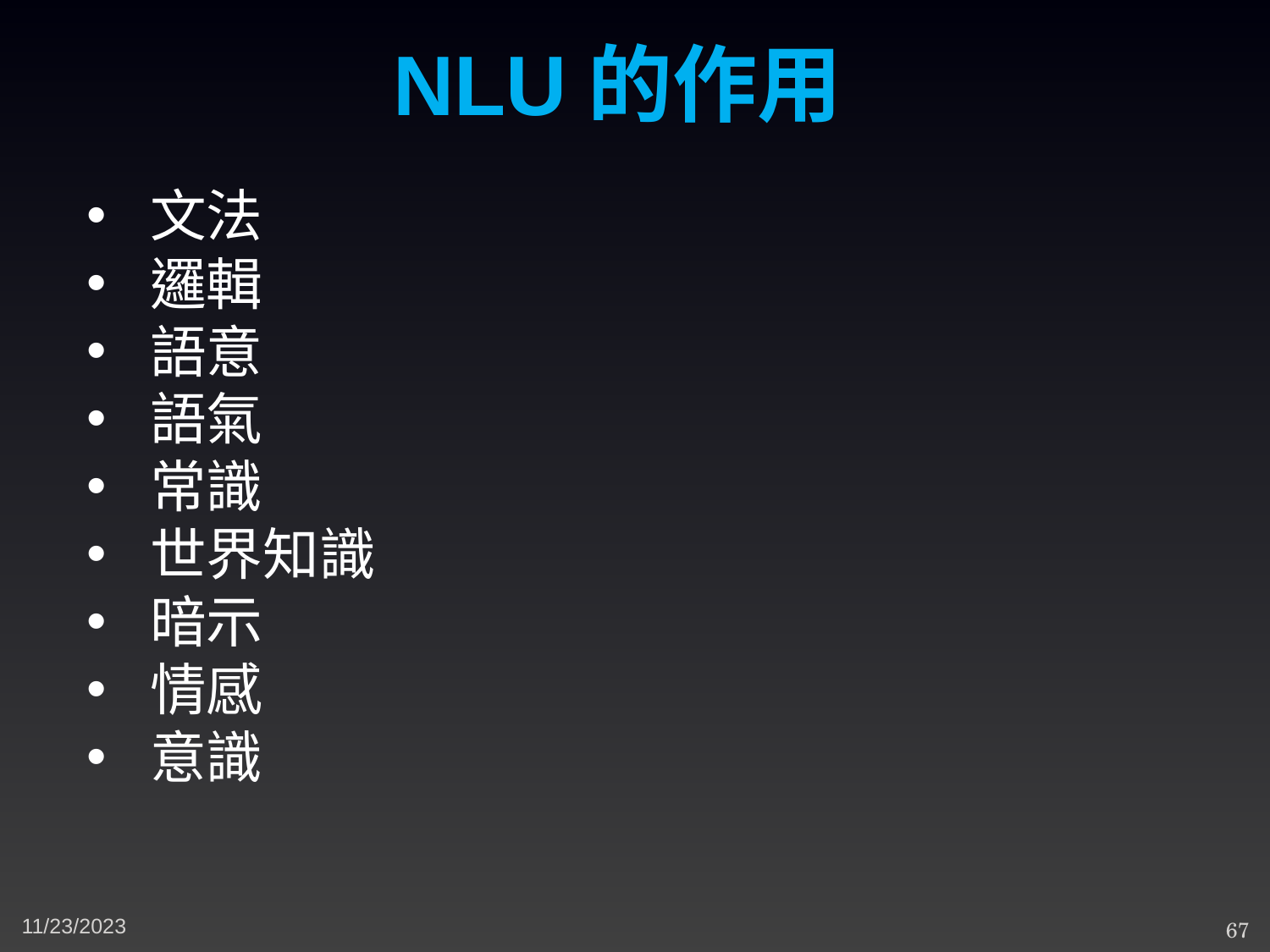

NLU的作用
文法
邏輯
語意
語氣
常識
世界知識
暗示
情感
意識
11/23/2023
67